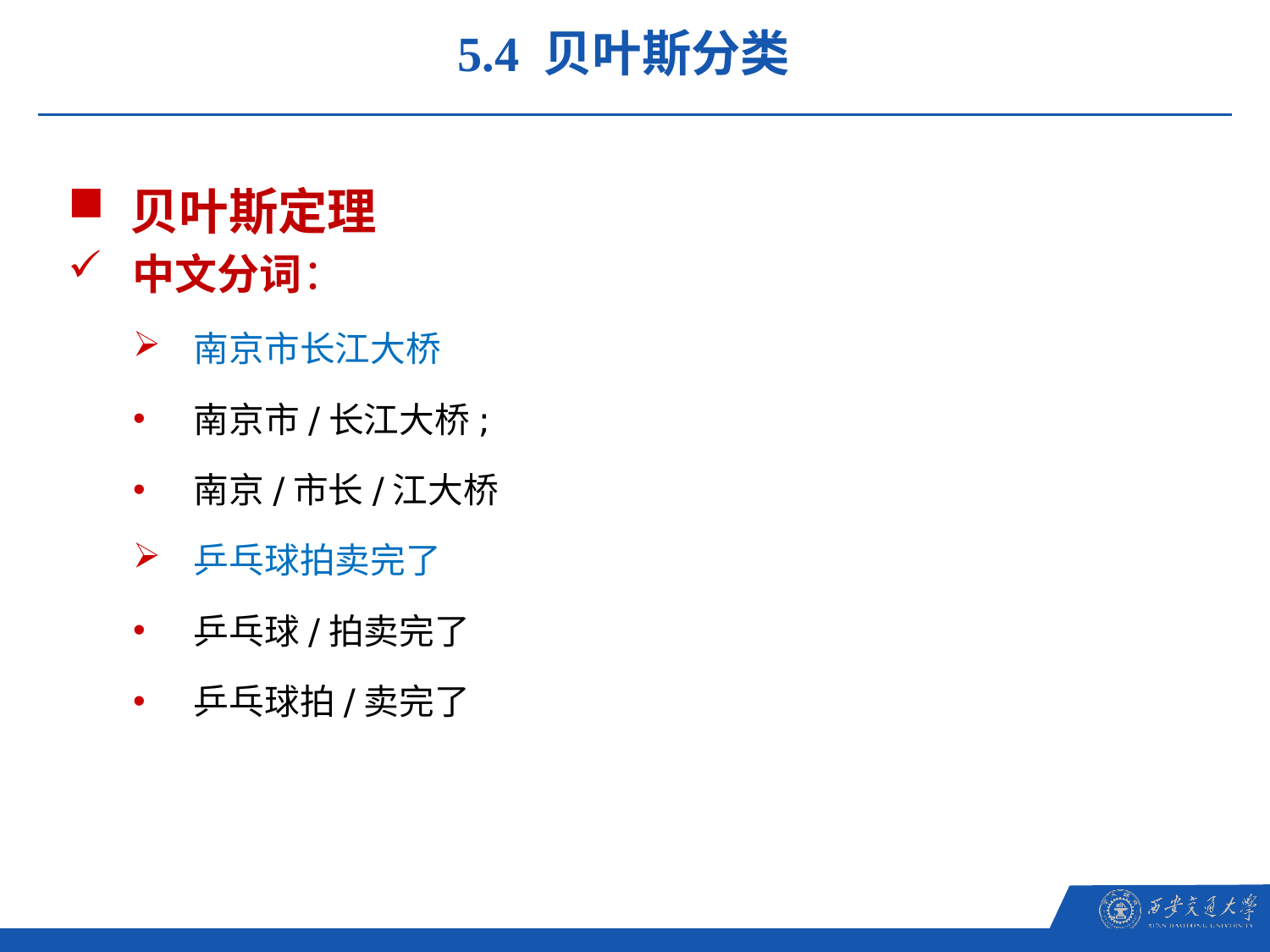

5.4 贝叶斯分类
贝叶斯定理
中文分词：
南京市长江大桥
南京市/长江大桥;
南京/市长/江大桥
乒乓球拍卖完了
乒乓球/拍卖完了
乒乓球拍/卖完了